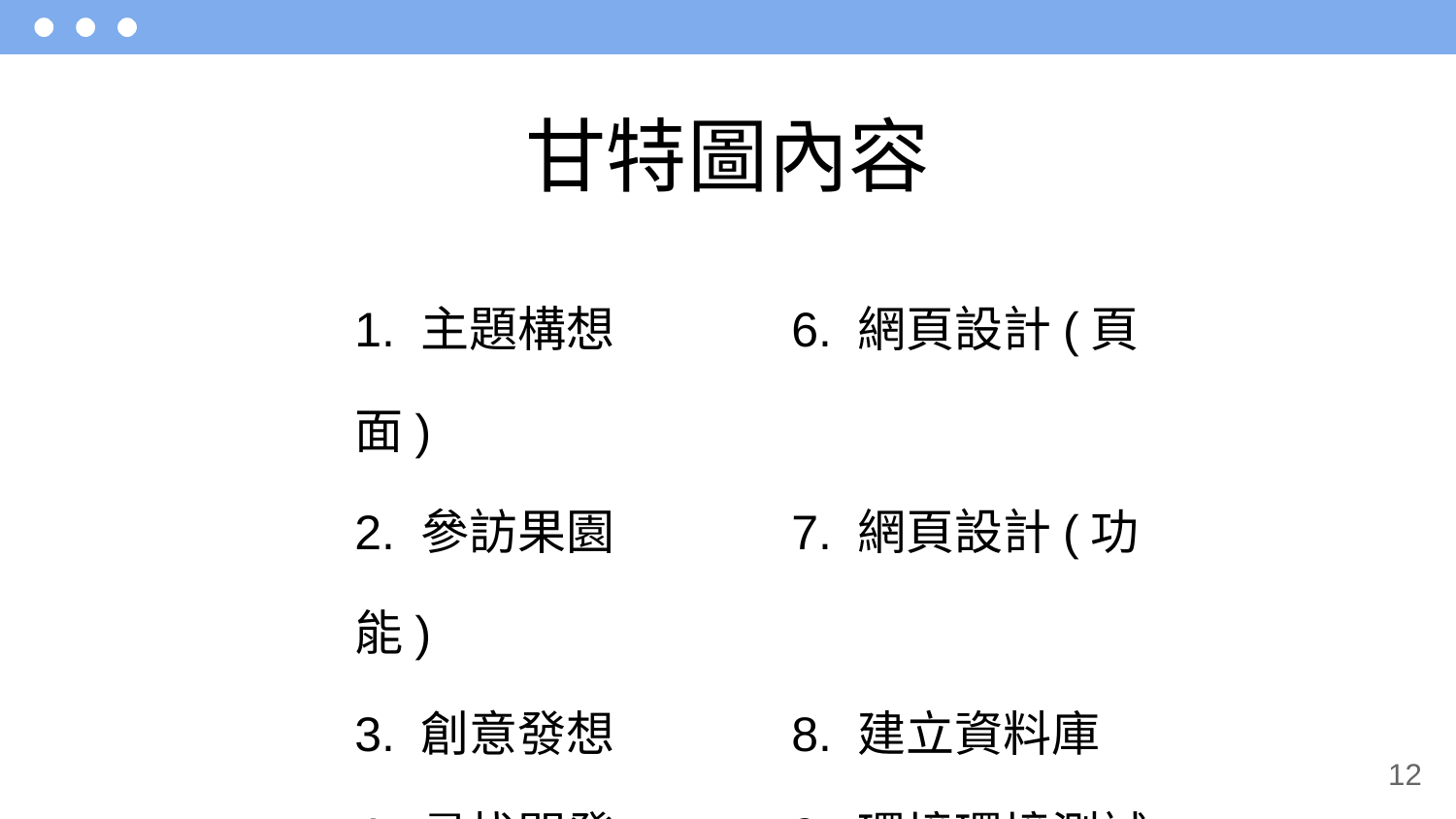

甘特圖內容
1. 主題構想		6. 網頁設計(頁面)
2. 參訪果園		7. 網頁設計(功能)
3. 創意發想		8. 建立資料庫
4. 尋找開發		9. 環境環境測試
5. 任務分配